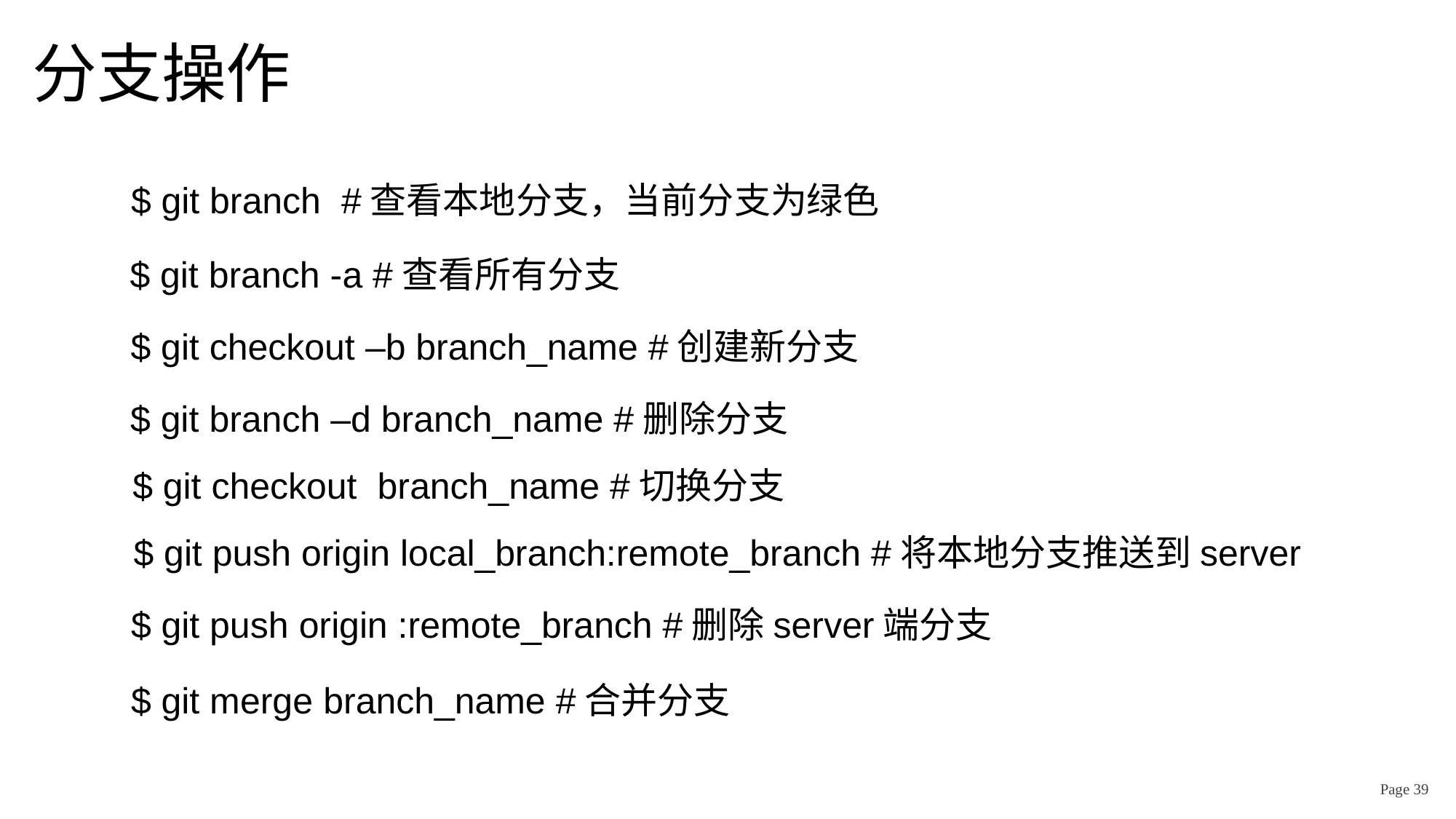

# 分支操作
$ git branch  #查看本地分支，当前分支为绿色
$ git branch -a #查看所有分支
$ git checkout –b branch_name #创建新分支
$ git branch –d branch_name #删除分支
$ git checkout  branch_name #切换分支
$ git push origin local_branch:remote_branch #将本地分支推送到server
$ git push origin :remote_branch #删除server端分支
$ git merge branch_name #合并分支